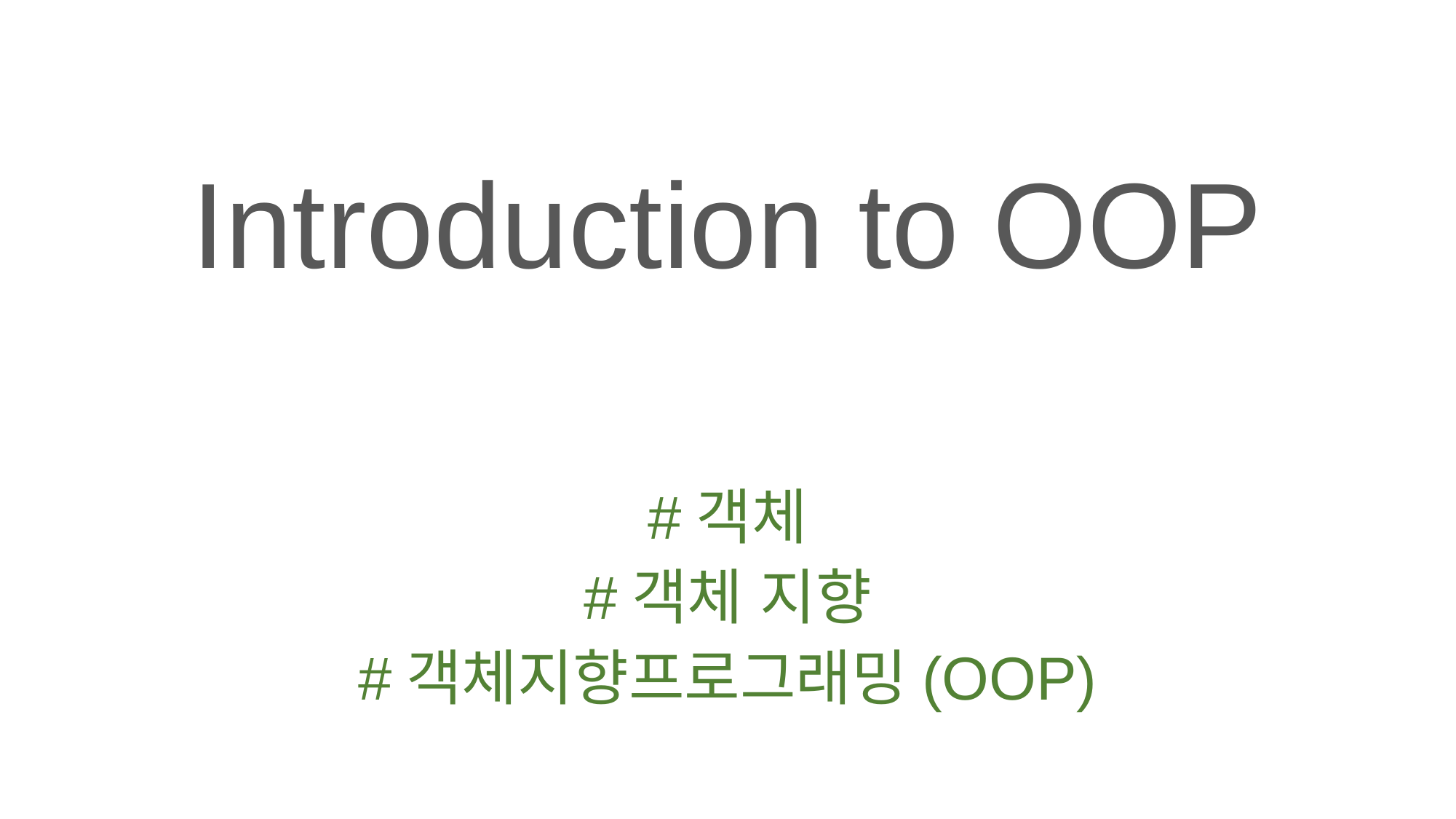

# Introduction to OOP
#객체
#객체 지향
#객체지향프로그래밍(OOP)